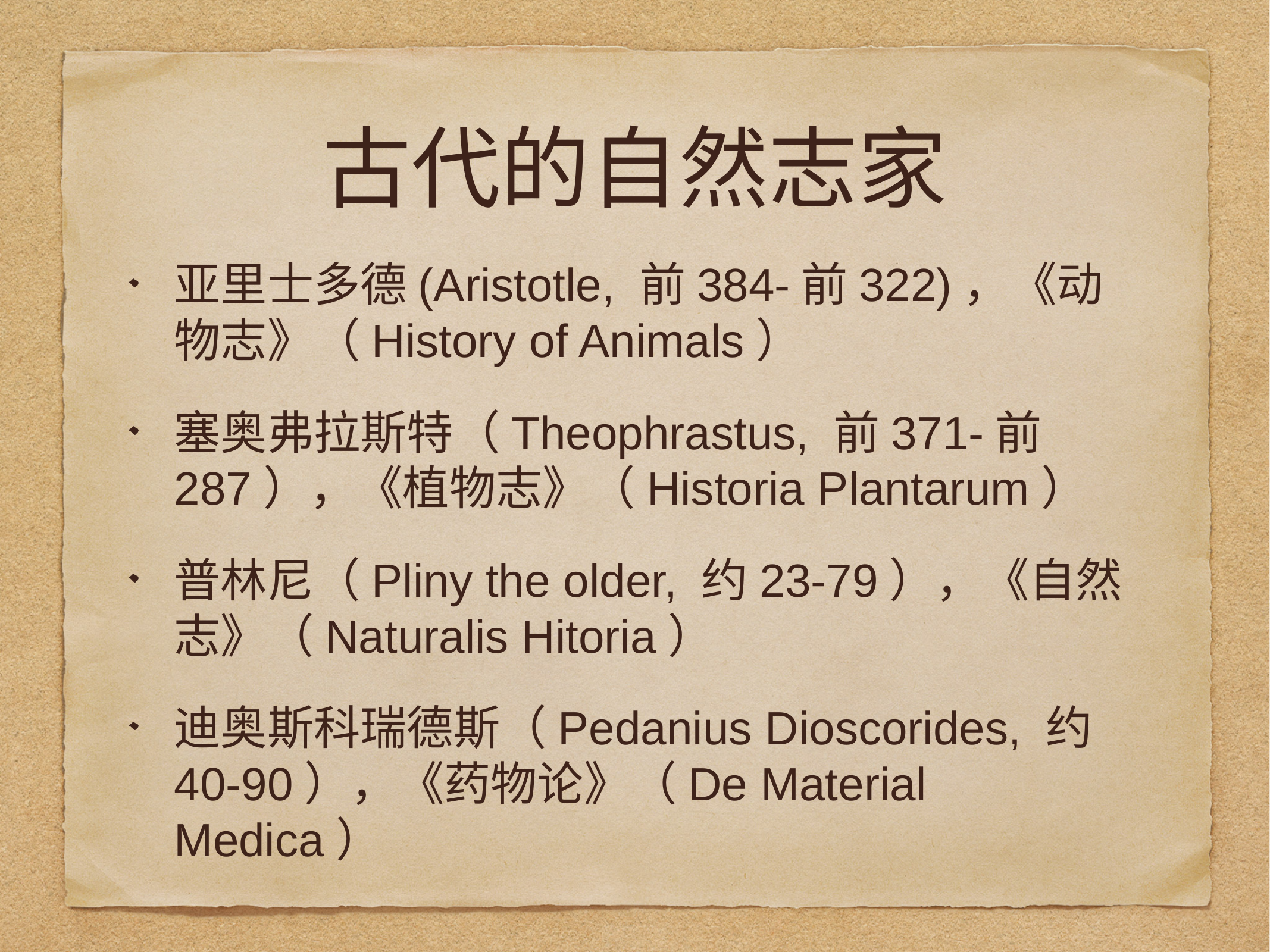

# 古代的自然志家
亚里士多德(Aristotle, 前384-前322)，《动物志》（History of Animals）
塞奥弗拉斯特（Theophrastus, 前371-前287），《植物志》（Historia Plantarum）
普林尼（Pliny the older, 约23-79），《自然志》（Naturalis Hitoria）
迪奥斯科瑞德斯（Pedanius Dioscorides, 约40-90），《药物论》（De Material Medica）